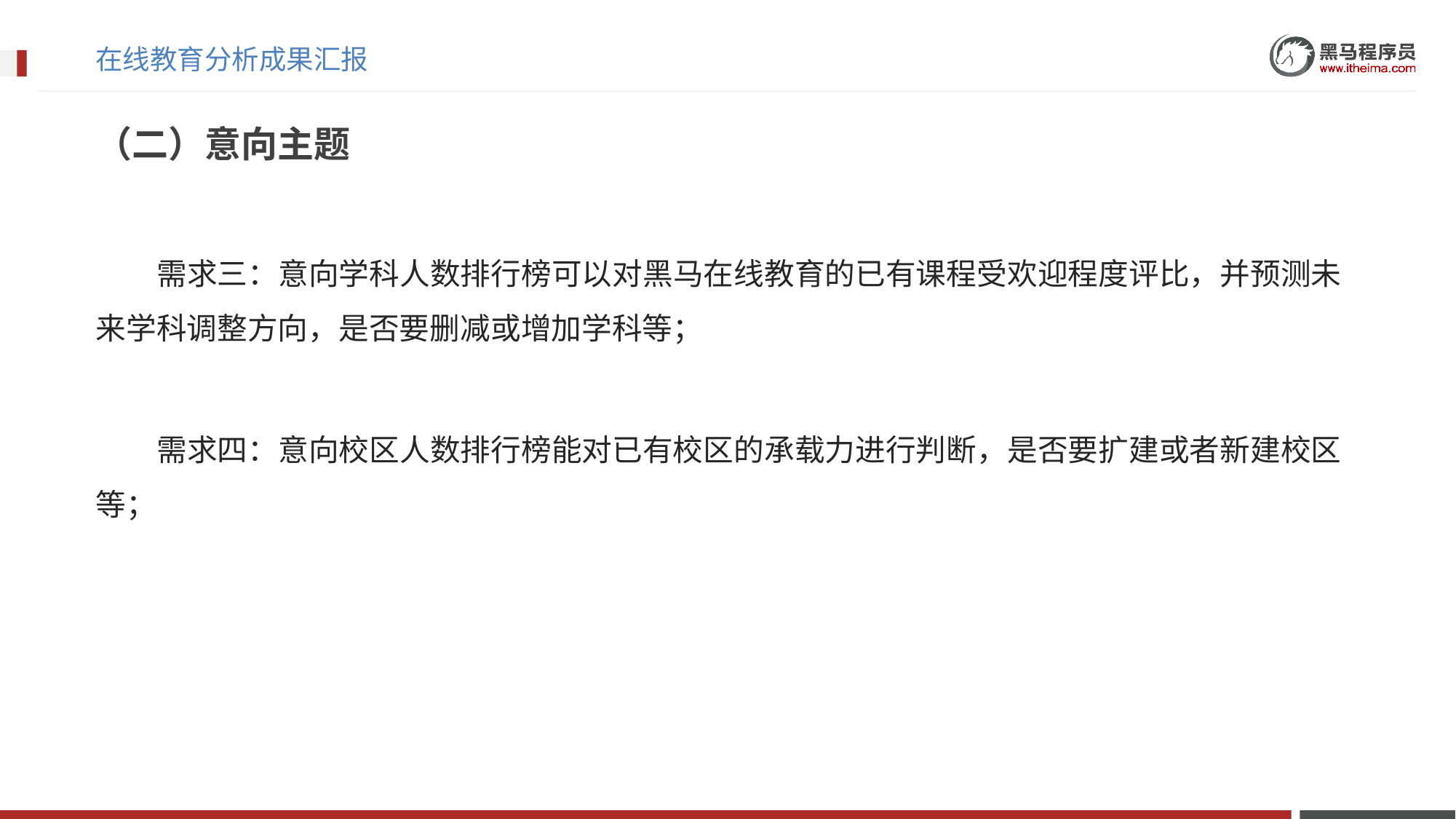

# 在线教育分析成果汇报
（二）意向主题
        需求三：意向学科人数排行榜可以对黑马在线教育的已有课程受欢迎程度评比，并预测未来学科调整方向，是否要删减或增加学科等；

        需求四：意向校区人数排行榜能对已有校区的承载力进行判断，是否要扩建或者新建校区等；